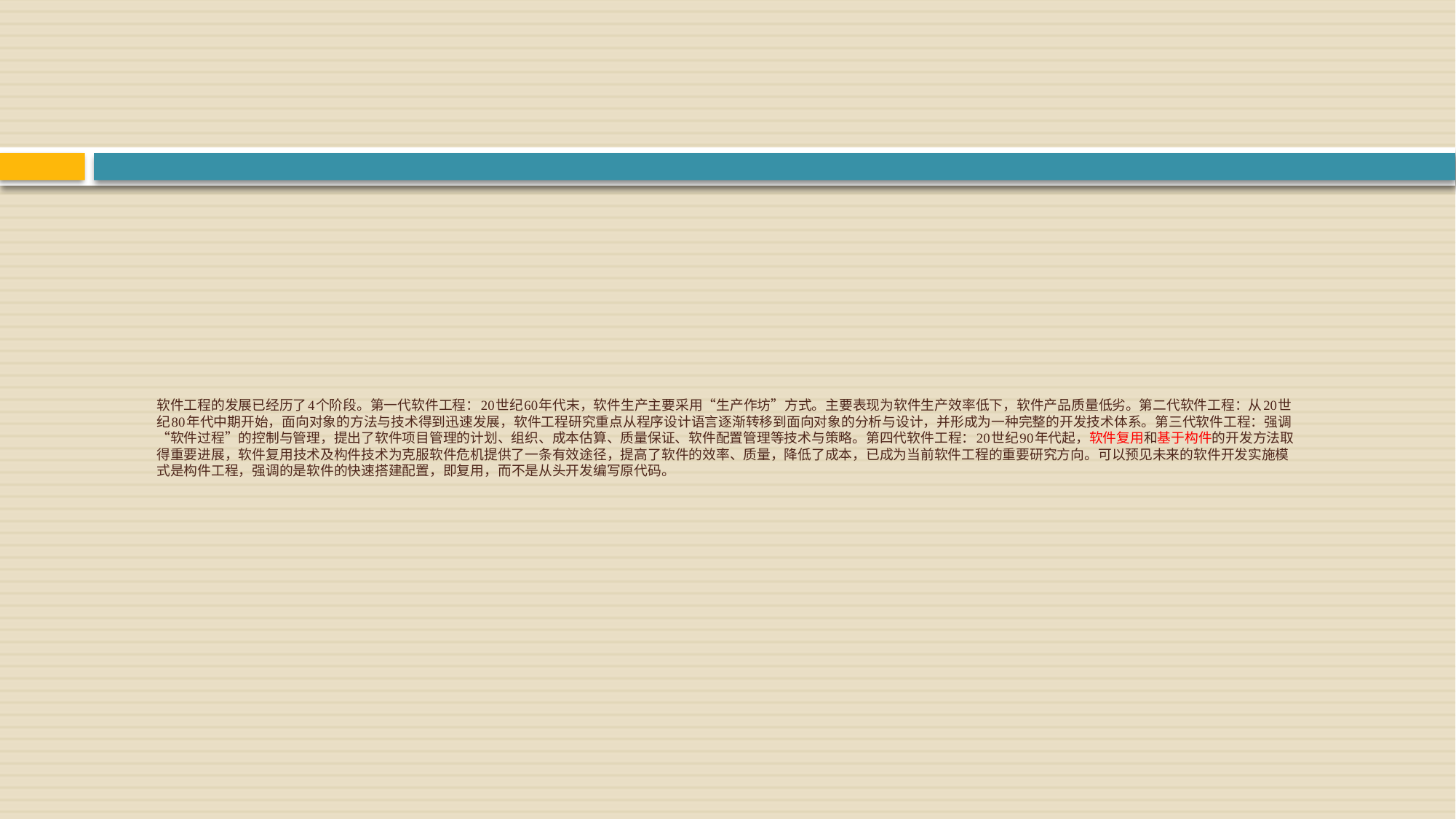

# 软件工程的发展已经历了4个阶段。第一代软件工程：20世纪60年代末，软件生产主要采用“生产作坊”方式。主要表现为软件生产效率低下，软件产品质量低劣。第二代软件工程：从20世纪80年代中期开始，面向对象的方法与技术得到迅速发展，软件工程研究重点从程序设计语言逐渐转移到面向对象的分析与设计，并形成为一种完整的开发技术体系。第三代软件工程：强调“软件过程”的控制与管理，提出了软件项目管理的计划、组织、成本估算、质量保证、软件配置管理等技术与策略。第四代软件工程：20世纪90年代起，软件复用和基于构件的开发方法取得重要进展，软件复用技术及构件技术为克服软件危机提供了一条有效途径，提高了软件的效率、质量，降低了成本，已成为当前软件工程的重要研究方向。可以预见未来的软件开发实施模式是构件工程，强调的是软件的快速搭建配置，即复用，而不是从头开发编写原代码。